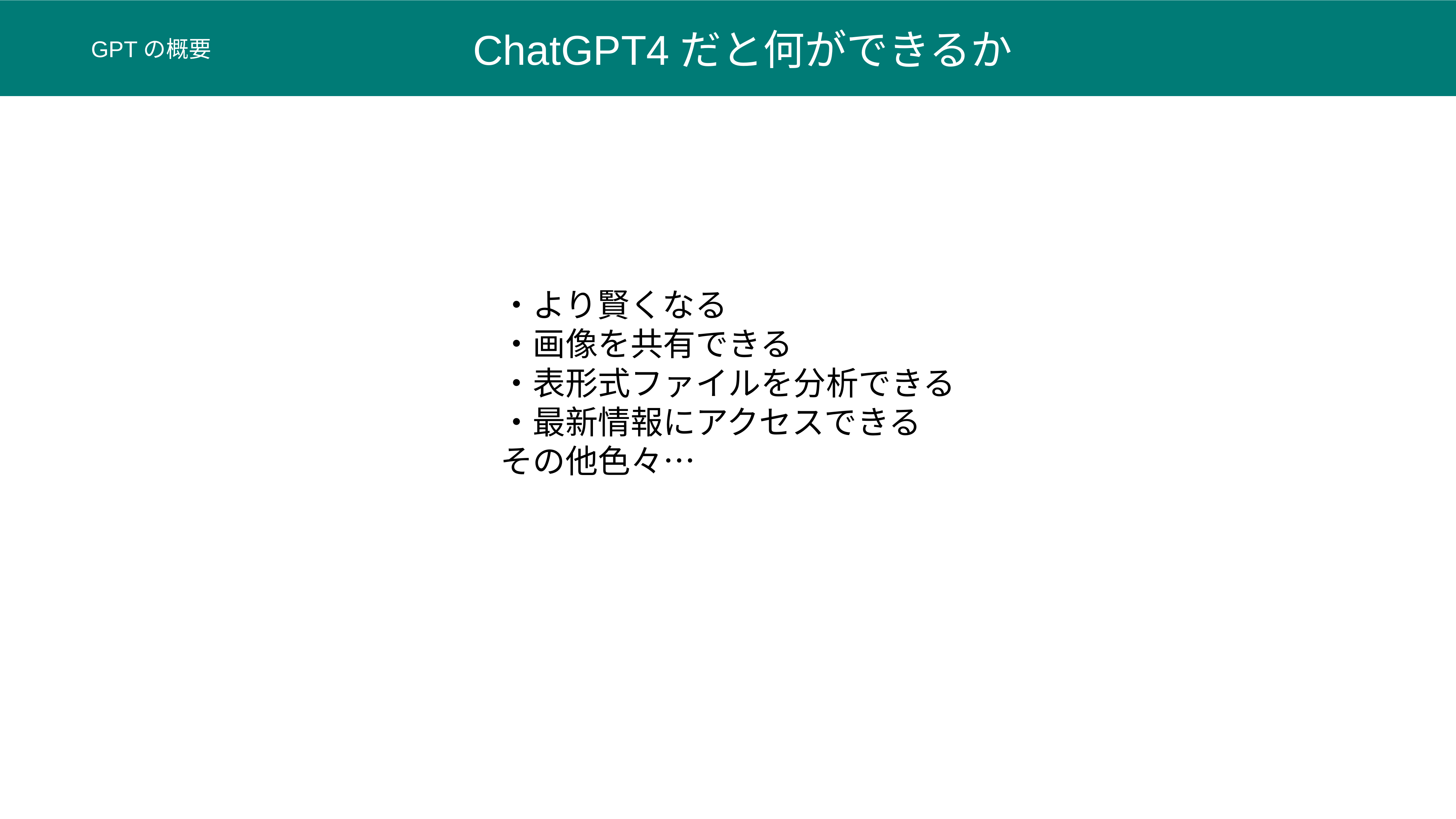

ChatGPT4だと何ができるか
GPTの概要
・より賢くなる
・画像を共有できる
・表形式ファイルを分析できる
・最新情報にアクセスできる
その他色々…